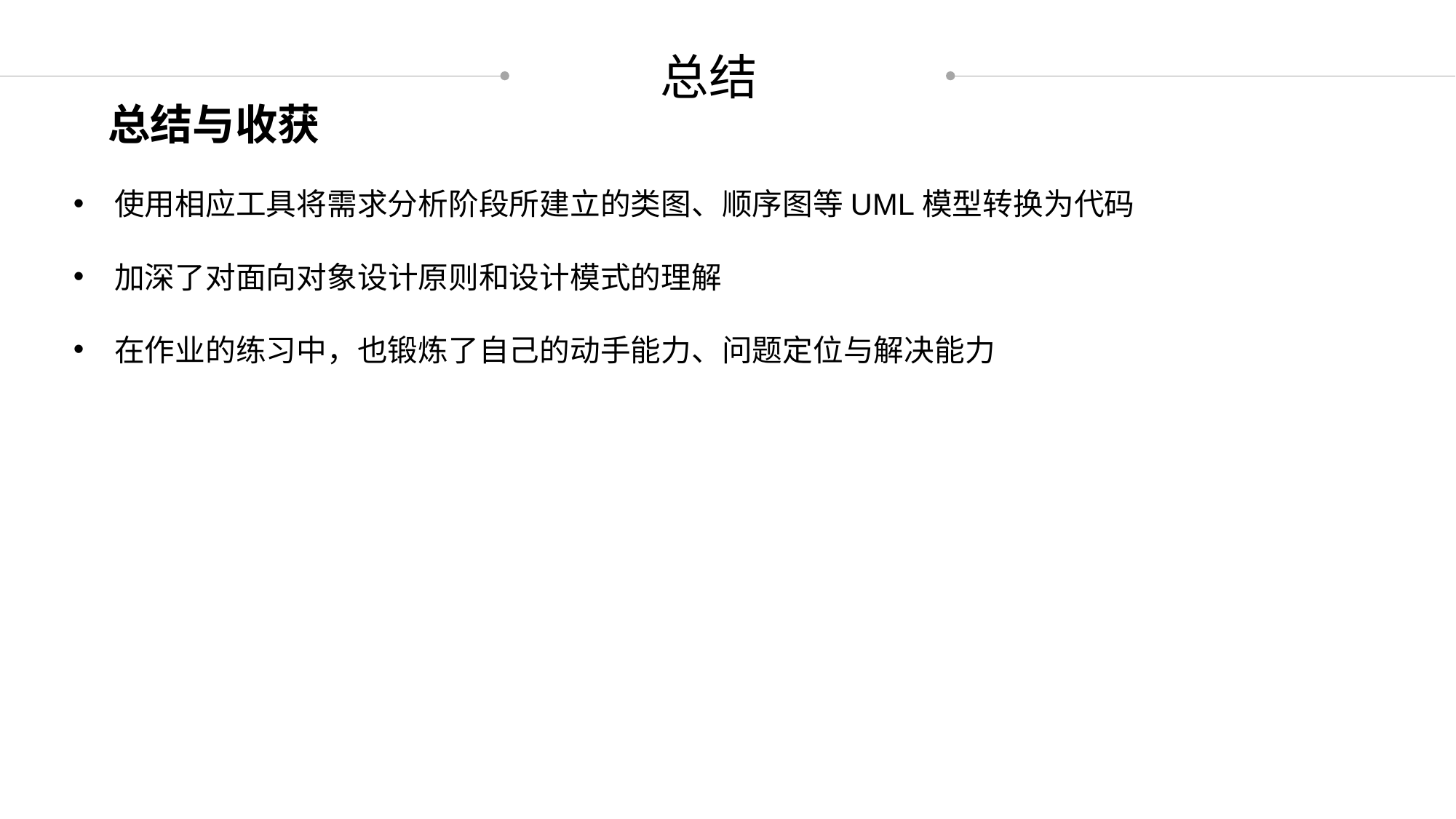

总结
总结与收获
使用相应工具将需求分析阶段所建立的类图、顺序图等UML模型转换为代码

加深了对面向对象设计原则和设计模式的理解

在作业的练习中，也锻炼了自己的动手能力、问题定位与解决能力